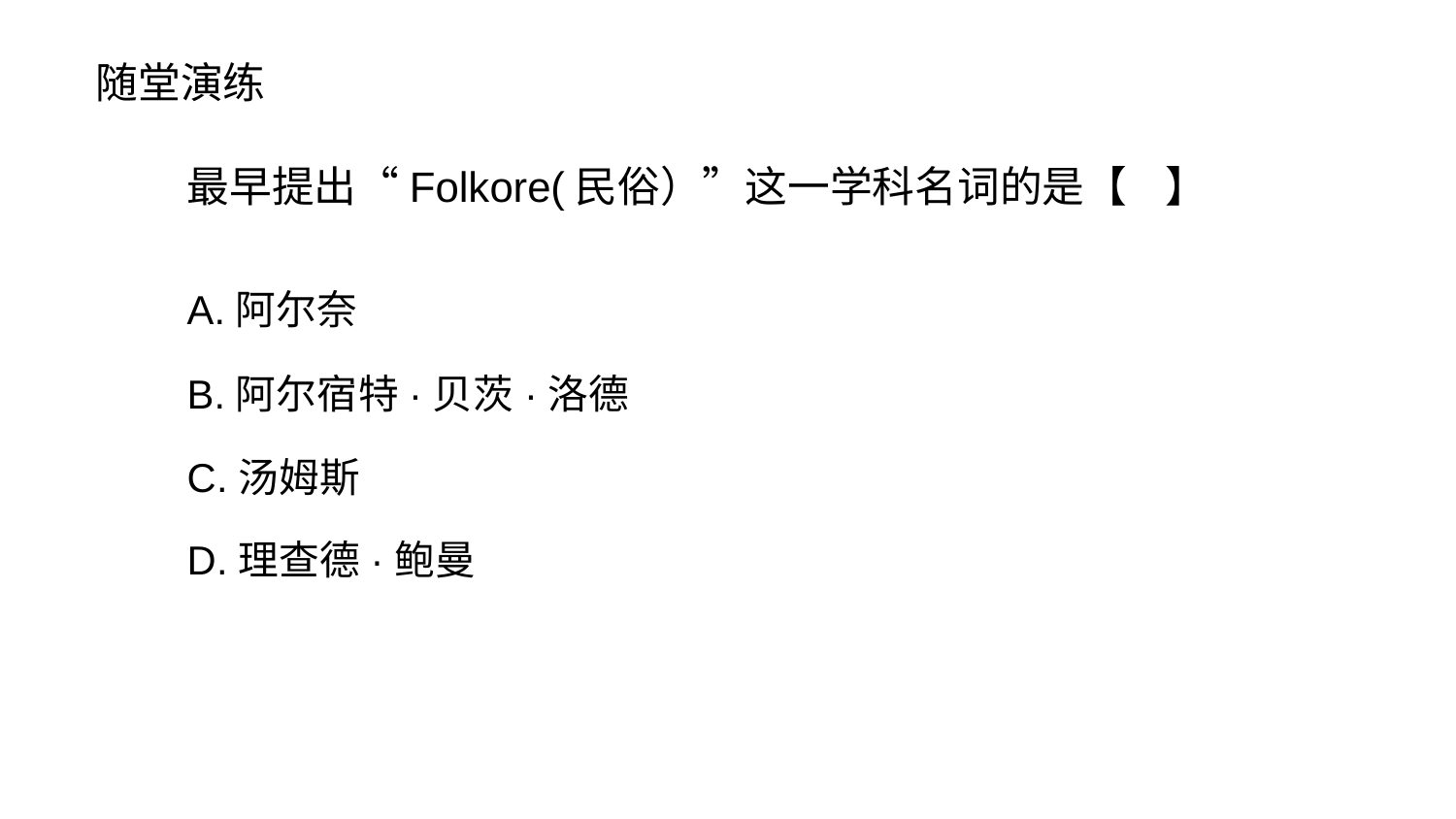

随堂演练
最早提出“Folkore(民俗）”这一学科名词的是【    】

A.阿尔奈

B.阿尔宿特·贝茨·洛德

C.汤姆斯

D.理查德·鲍曼